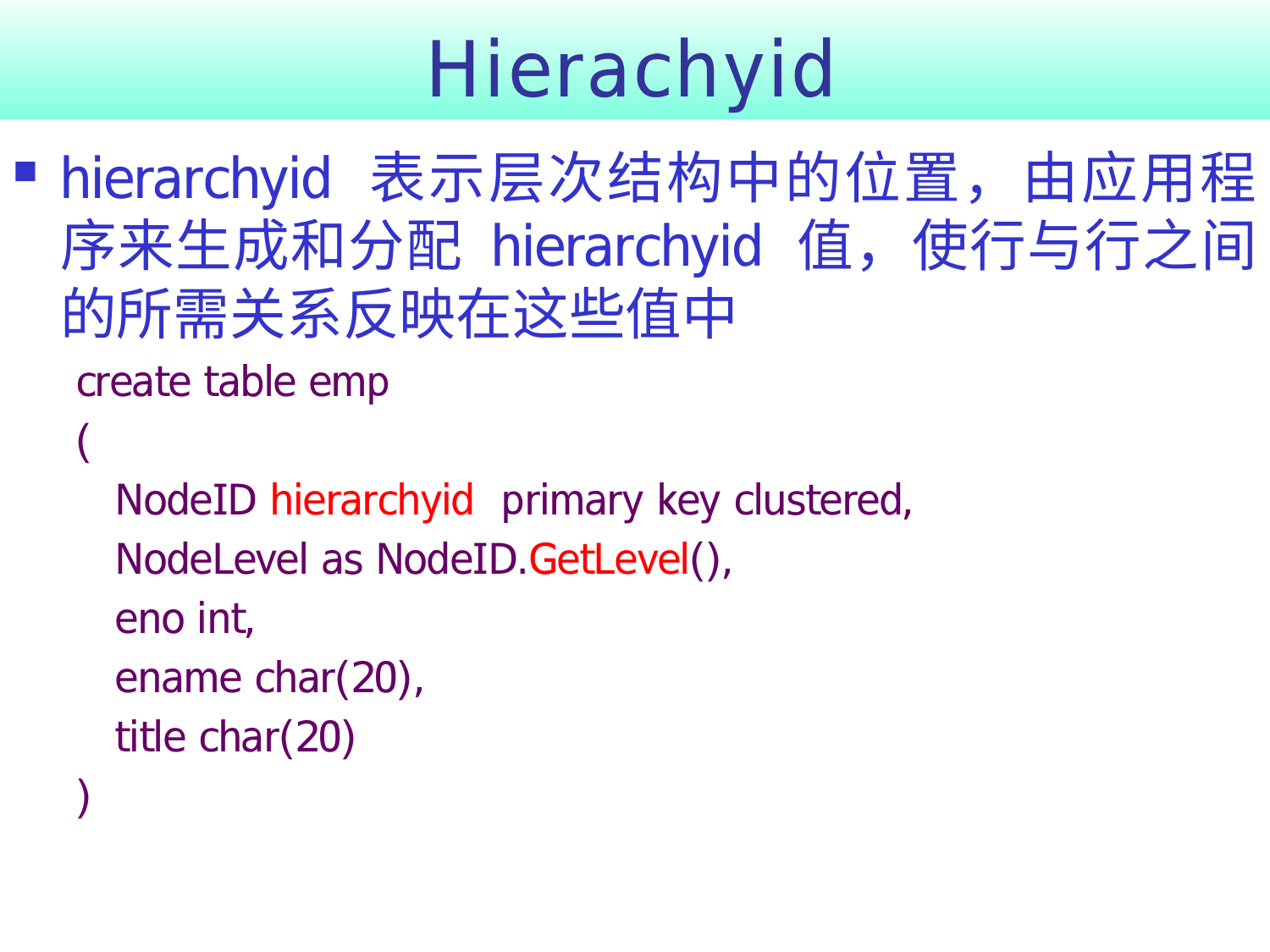

# Hierachyid
hierarchyid 表示层次结构中的位置，由应用程序来生成和分配 hierarchyid 值，使行与行之间的所需关系反映在这些值中
create table emp
(
	NodeID hierarchyid  primary key clustered,
	NodeLevel as NodeID.GetLevel(),
	eno int,
	ename char(20),
	title char(20)
)